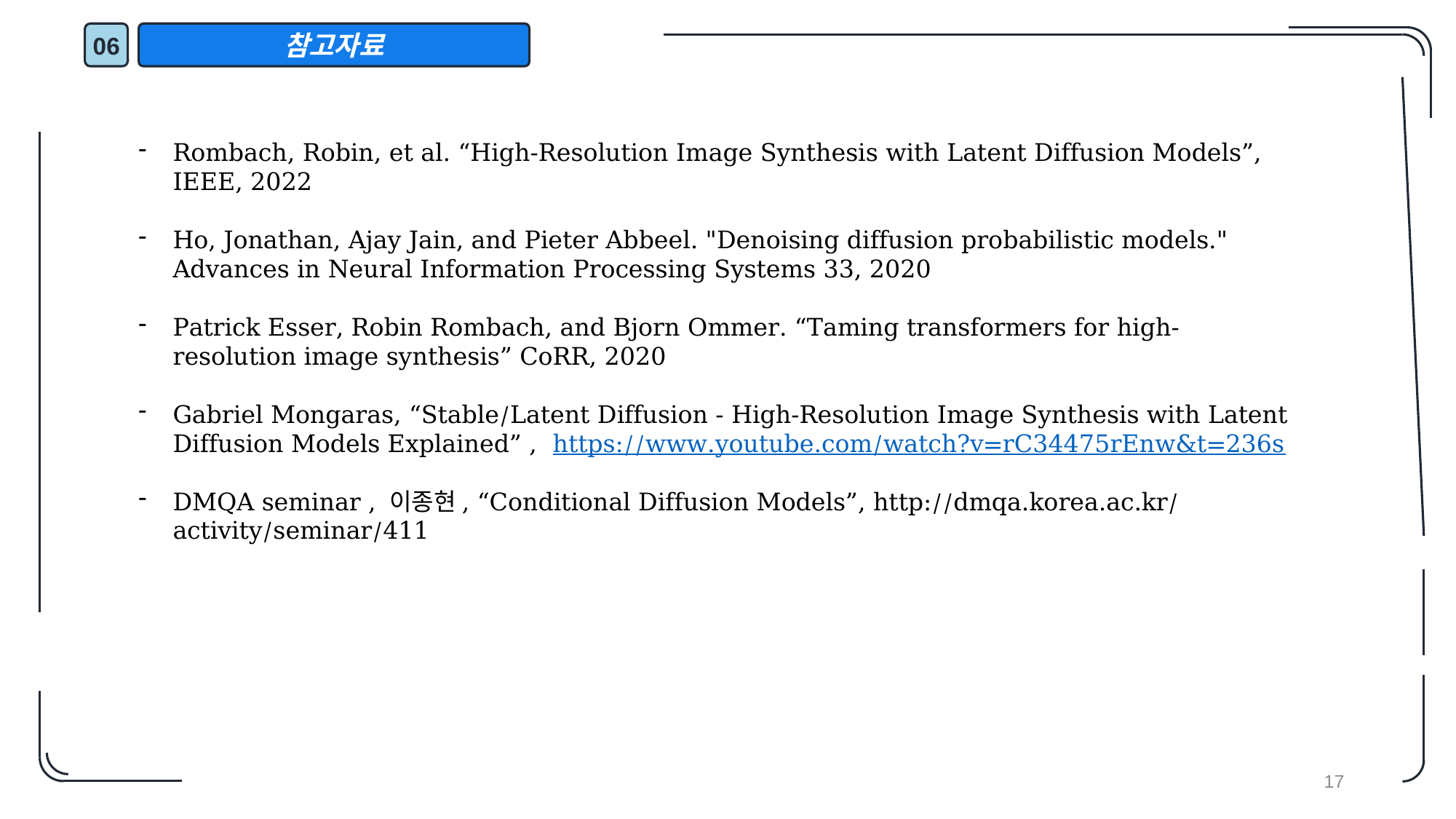

06
참고자료

Rombach, Robin, et al. “High-Resolution Image Synthesis with Latent Diffusion Models”, IEEE, 2022

Ho, Jonathan, Ajay Jain, and Pieter Abbeel. "Denoising diffusion probabilistic models." Advances in Neural Information Processing Systems 33, 2020

Patrick Esser, Robin Rombach, and Bjorn Ommer. “Taming transformers for high-resolution image synthesis” CoRR, 2020

Gabriel Mongaras, “Stable/Latent Diffusion - High-Resolution Image Synthesis with Latent Diffusion Models Explained” ,  https://www.youtube.com/watch?v=rC34475rEnw&t=236s

DMQA seminar , 이종현, “Conditional Diffusion Models”, http://dmqa.korea.ac.kr/activity/seminar/411

17